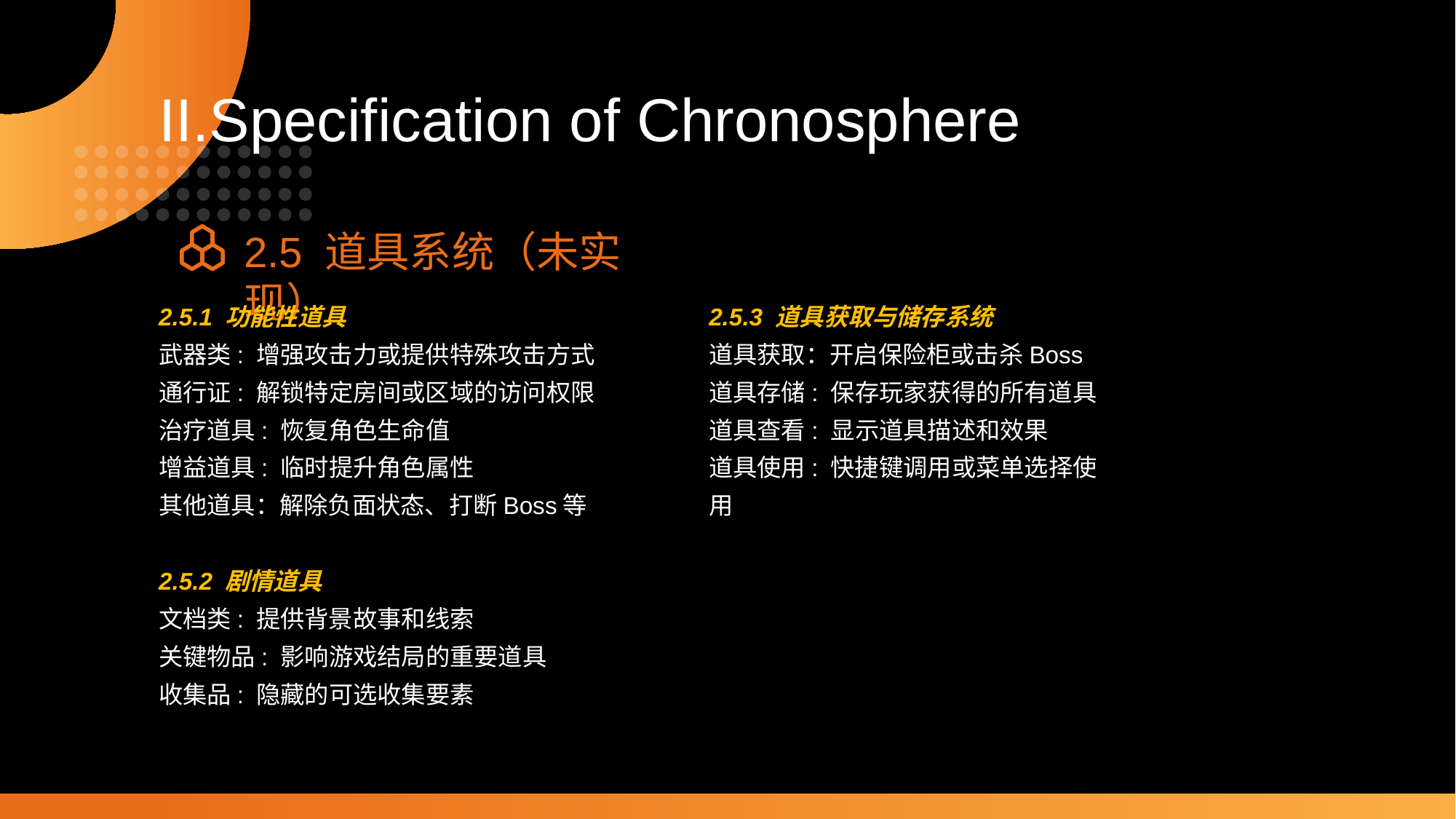

II.Specification of Chronosphere
2.5 道具系统（未实现）

2.5.1 功能性道具
武器类: 增强攻击力或提供特殊攻击方式
通行证: 解锁特定房间或区域的访问权限
治疗道具: 恢复角色生命值
增益道具: 临时提升角色属性
其他道具：解除负面状态、打断Boss等

2.5.2 剧情道具
文档类: 提供背景故事和线索
关键物品: 影响游戏结局的重要道具
收集品: 隐藏的可选收集要素
2.5.3 道具获取与储存系统
道具获取：开启保险柜或击杀Boss
道具存储: 保存玩家获得的所有道具
道具查看: 显示道具描述和效果
道具使用: 快捷键调用或菜单选择使用